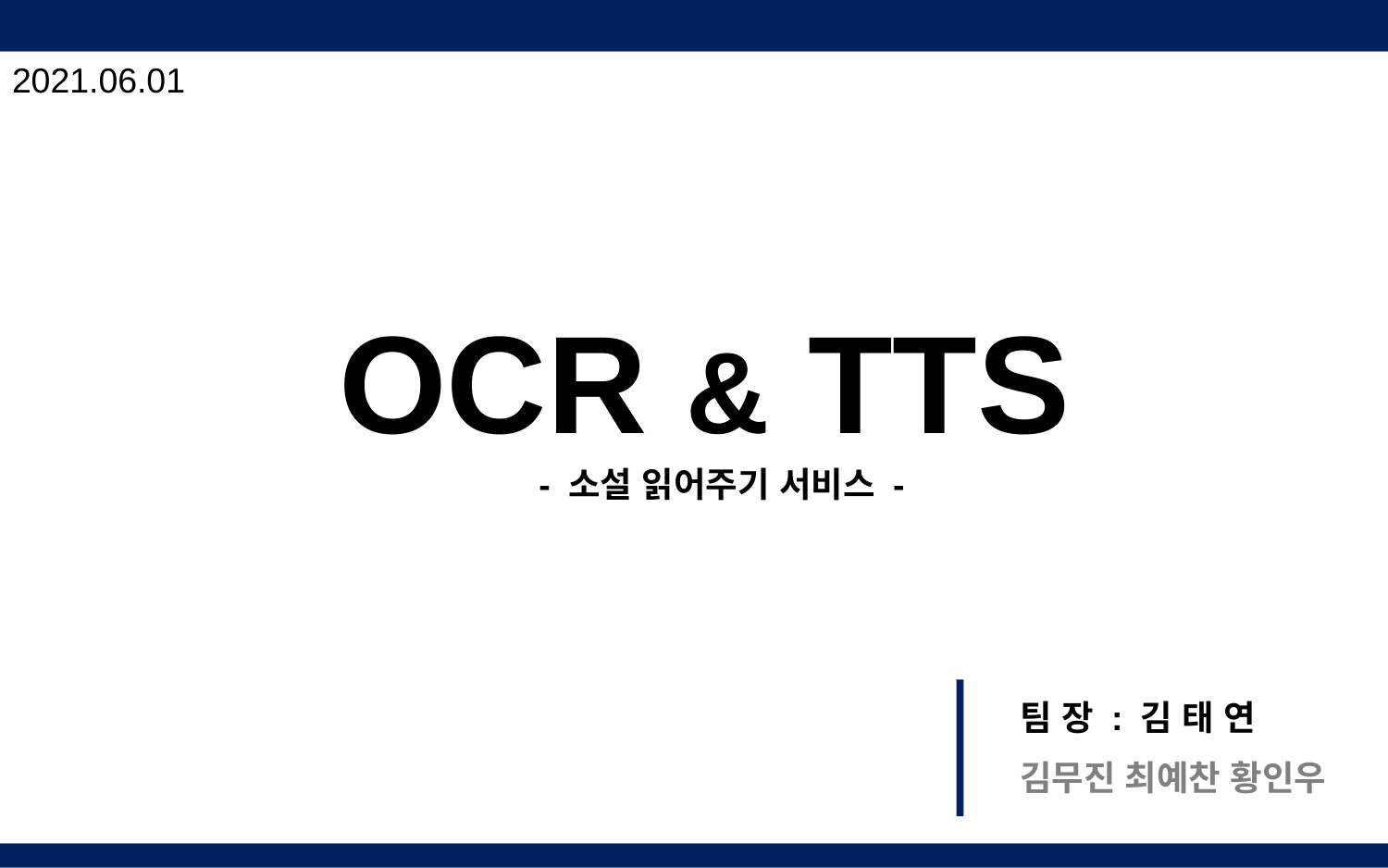

2021.06.01
OCR & TTS
- 소설 읽어주기 서비스 -
팀 장 : 김 태 연

김무진 최예찬 황인우